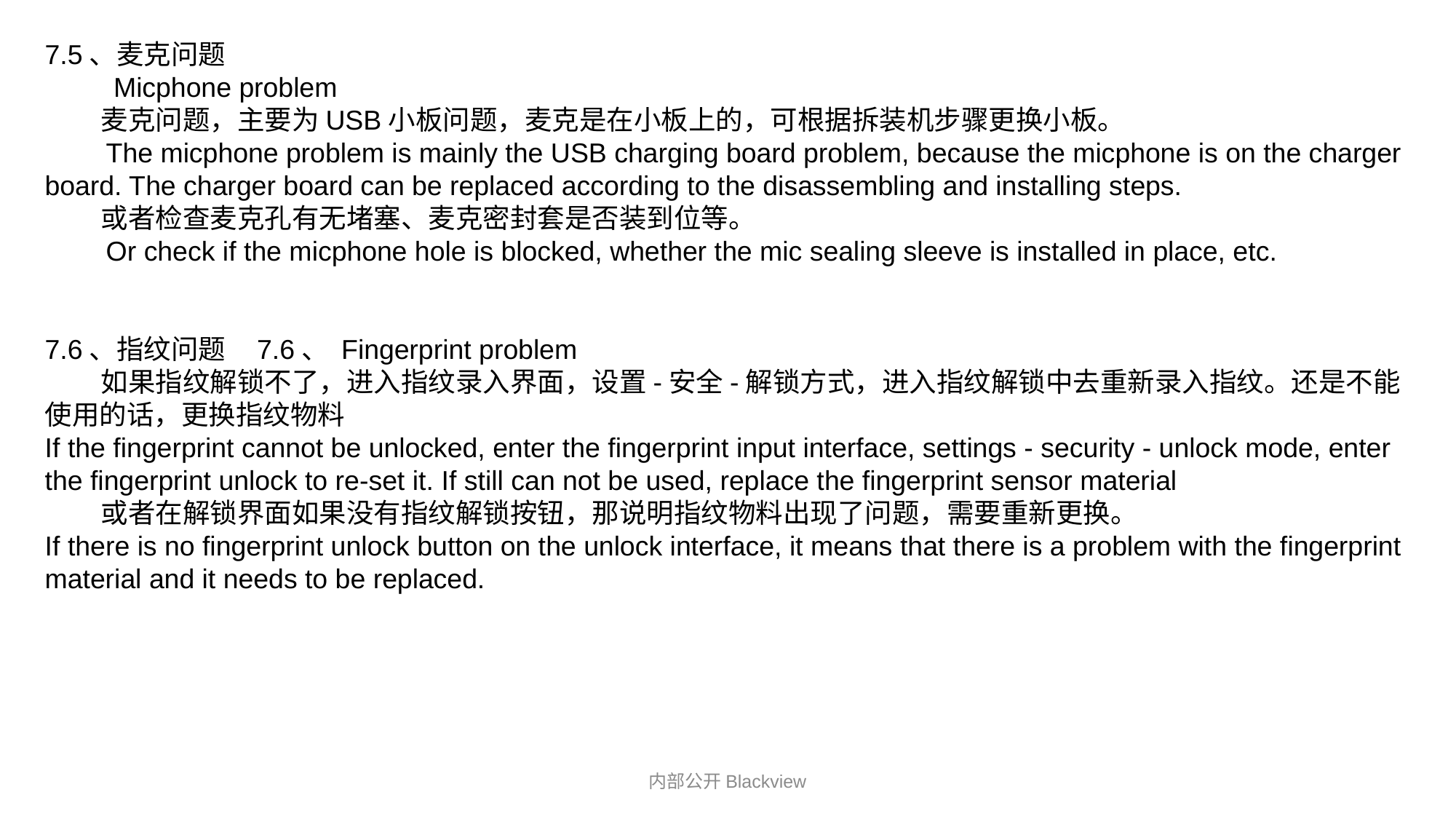

7.5、麦克问题
         Micphone problem
        麦克问题，主要为USB小板问题，麦克是在小板上的，可根据拆装机步骤更换小板。
        The micphone problem is mainly the USB charging board problem, because the micphone is on the charger board. The charger board can be replaced according to the disassembling and installing steps.
        或者检查麦克孔有无堵塞、麦克密封套是否装到位等。
        Or check if the micphone hole is blocked, whether the mic sealing sleeve is installed in place, etc.

7.6、指纹问题    7.6、 Fingerprint problem
        如果指纹解锁不了，进入指纹录入界面，设置-安全-解锁方式，进入指纹解锁中去重新录入指纹。还是不能使用的话，更换指纹物料
If the fingerprint cannot be unlocked, enter the fingerprint input interface, settings - security - unlock mode, enter the fingerprint unlock to re-set it. If still can not be used, replace the fingerprint sensor material
        或者在解锁界面如果没有指纹解锁按钮，那说明指纹物料出现了问题，需要重新更换。
If there is no fingerprint unlock button on the unlock interface, it means that there is a problem with the fingerprint material and it needs to be replaced.

内部公开Blackview
31